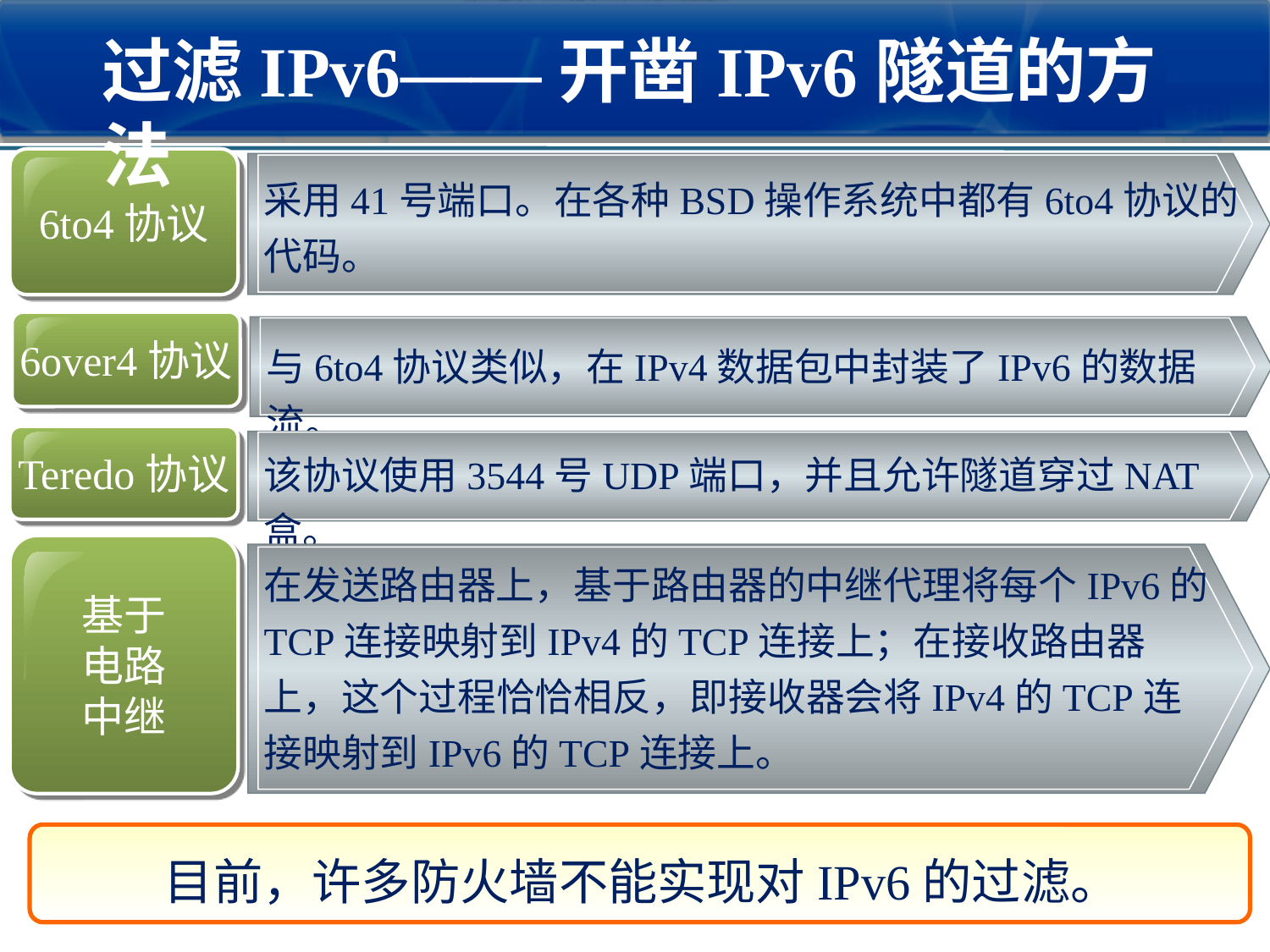

过滤IPv6——开凿IPv6隧道的方法
6to4协议

采用41号端口。在各种BSD操作系统中都有6to4协议的代码。
6over4协议

与6to4协议类似，在IPv4数据包中封装了IPv6的数据流。
Teredo协议

该协议使用3544号UDP端口，并且允许隧道穿过NAT盒。
基于
电路
中继

在发送路由器上，基于路由器的中继代理将每个IPv6的TCP连接映射到IPv4的TCP连接上；在接收路由器上，这个过程恰恰相反，即接收器会将IPv4的TCP连接映射到IPv6的TCP连接上。

目前，许多防火墙不能实现对IPv6的过滤。